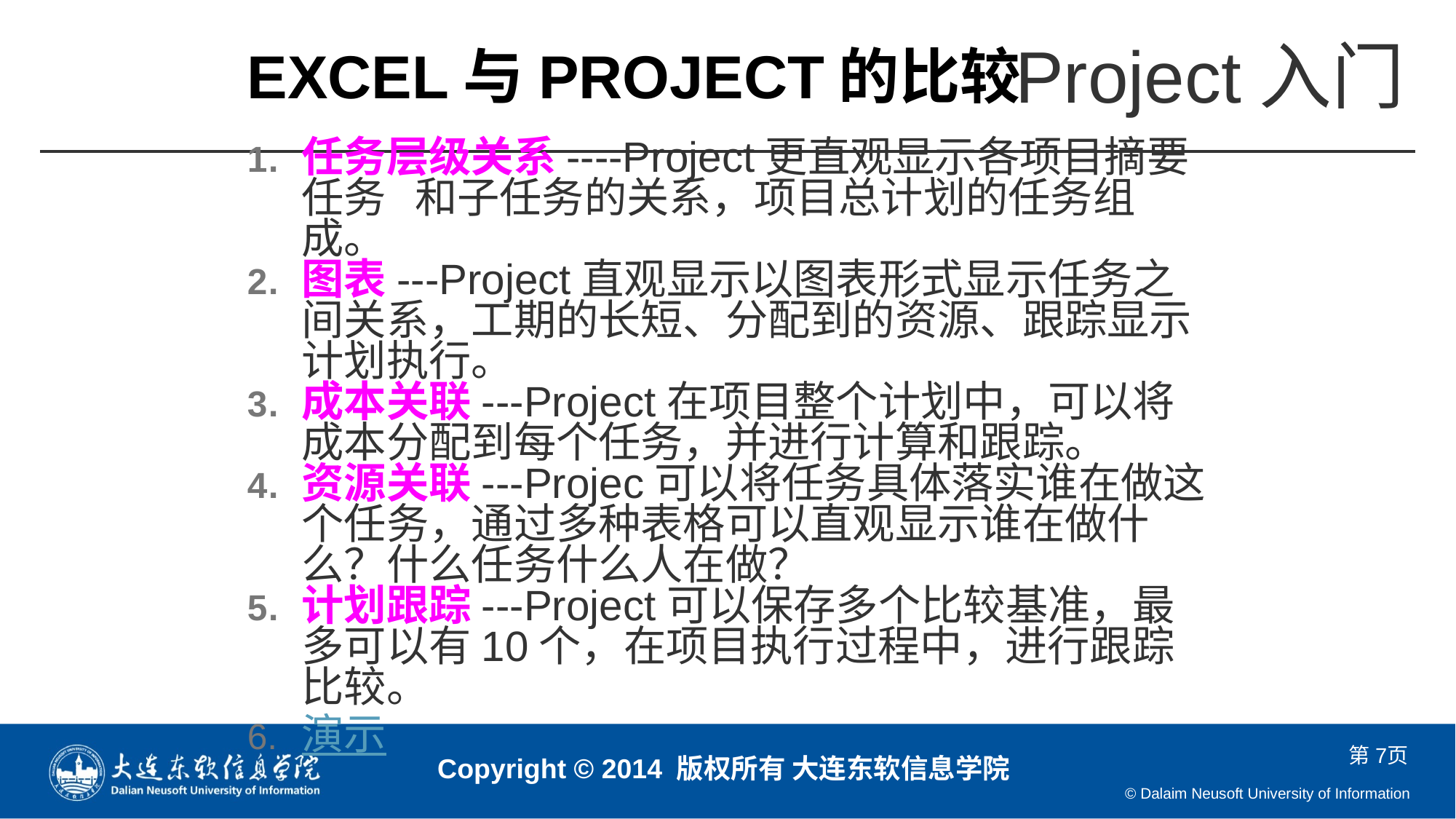

# EXCEL与PROJECT的比较
任务层级关系----Project更直观显示各项目摘要任务   和子任务的关系，项目总计划的任务组成。
图表---Project直观显示以图表形式显示任务之间关系，工期的长短、分配到的资源、跟踪显示计划执行。
成本关联---Project在项目整个计划中，可以将成本分配到每个任务，并进行计算和跟踪。
资源关联---Projec可以将任务具体落实谁在做这个任务，通过多种表格可以直观显示谁在做什么？什么任务什么人在做？
计划跟踪---Project可以保存多个比较基准，最多可以有10个，在项目执行过程中，进行跟踪比较。
演示